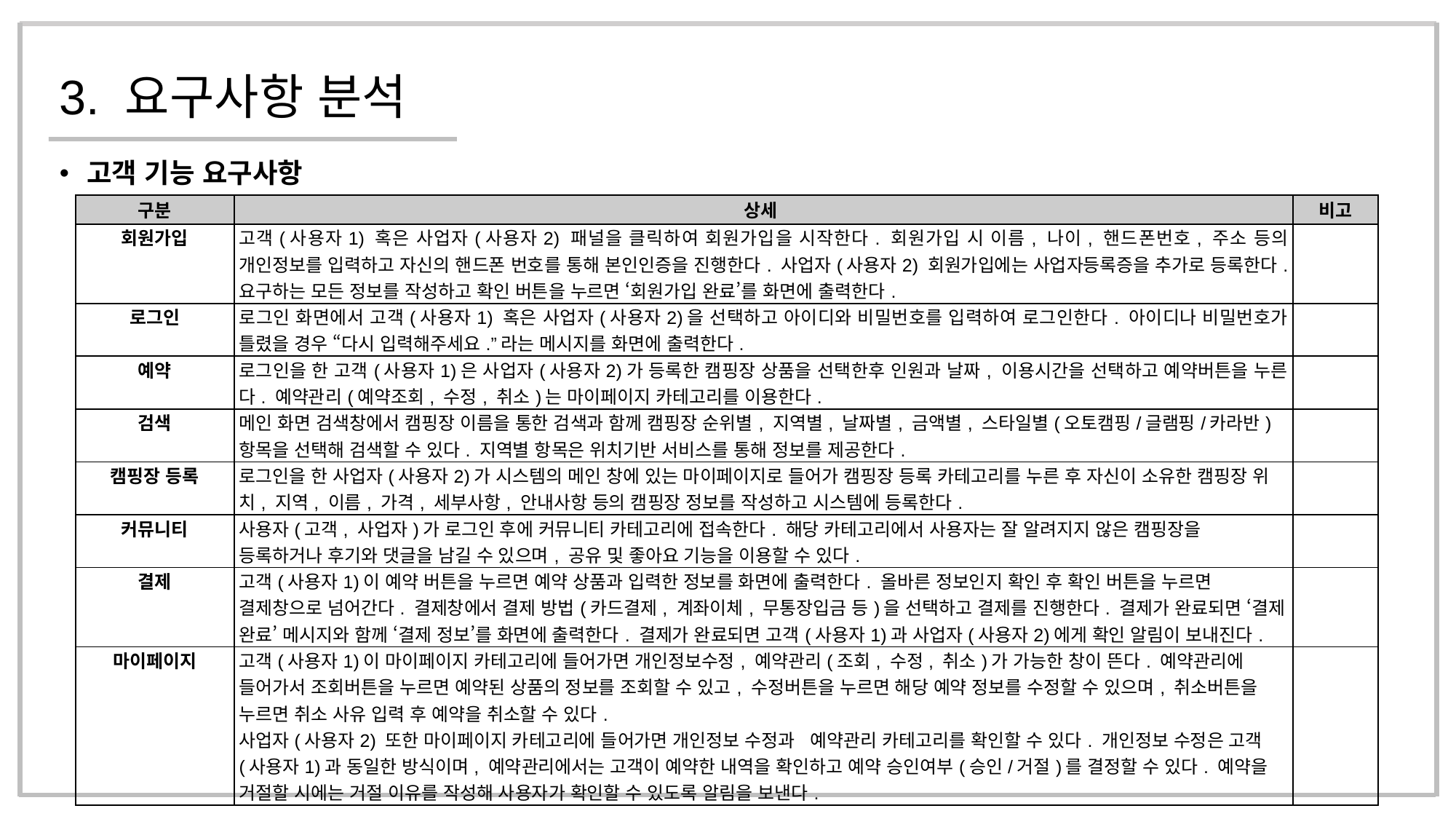

# 3. 요구사항 분석

고객 기능 요구사항
| 구분 | 상세 | 비고 |
| --- | --- | --- |
| 회원가입 | 고객(사용자1) 혹은 사업자(사용자2) 패널을 클릭하여 회원가입을 시작한다. 회원가입 시 이름, 나이, 핸드폰번호, 주소 등의 개인정보를 입력하고 자신의 핸드폰 번호를 통해 본인인증을 진행한다. 사업자(사용자2) 회원가입에는 사업자등록증을 추가로 등록한다. 요구하는 모든 정보를 작성하고 확인 버튼을 누르면 ‘회원가입 완료’를 화면에 출력한다. |  |
| 로그인 | 로그인 화면에서 고객(사용자1) 혹은 사업자(사용자2)을 선택하고 아이디와 비밀번호를 입력하여 로그인한다. 아이디나 비밀번호가 틀렸을 경우 “다시 입력해주세요.”라는 메시지를 화면에 출력한다. |  |
| 예약 | 로그인을 한 고객(사용자1)은 사업자(사용자2)가 등록한 캠핑장 상품을 선택한후 인원과 날짜, 이용시간을 선택하고 예약버튼을 누른다. 예약관리(예약조회, 수정, 취소)는 마이페이지 카테고리를 이용한다. |  |
| 검색 | 메인 화면 검색창에서 캠핑장 이름을 통한 검색과 함께 캠핑장 순위별, 지역별, 날짜별, 금액별, 스타일별(오토캠핑/글램핑/카라반) 항목을 선택해 검색할 수 있다. 지역별 항목은 위치기반 서비스를 통해 정보를 제공한다. |  |
| 캠핑장 등록 | 로그인을 한 사업자(사용자2)가 시스템의 메인 창에 있는 마이페이지로 들어가 캠핑장 등록 카테고리를 누른 후 자신이 소유한 캠핑장 위치, 지역, 이름, 가격, 세부사항, 안내사항 등의 캠핑장 정보를 작성하고 시스템에 등록한다. |  |
| 커뮤니티 | 사용자(고객, 사업자)가 로그인 후에 커뮤니티 카테고리에 접속한다. 해당 카테고리에서 사용자는 잘 알려지지 않은 캠핑장을 등록하거나 후기와 댓글을 남길 수 있으며, 공유 및 좋아요 기능을 이용할 수 있다. |  |
| 결제 | 고객(사용자1)이 예약 버튼을 누르면 예약 상품과 입력한 정보를 화면에 출력한다. 올바른 정보인지 확인 후 확인 버튼을 누르면 결제창으로 넘어간다. 결제창에서 결제 방법(카드결제, 계좌이체, 무통장입금 등)을 선택하고 결제를 진행한다. 결제가 완료되면 ‘결제 완료’ 메시지와 함께 ‘결제 정보’를 화면에 출력한다. 결제가 완료되면 고객(사용자1)과 사업자(사용자2)에게 확인 알림이 보내진다. |  |
| 마이페이지 | 고객(사용자1)이 마이페이지 카테고리에 들어가면 개인정보수정, 예약관리(조회, 수정, 취소)가 가능한 창이 뜬다. 예약관리에 들어가서 조회버튼을 누르면 예약된 상품의 정보를 조회할 수 있고, 수정버튼을 누르면 해당 예약 정보를 수정할 수 있으며, 취소버튼을 누르면 취소 사유 입력 후 예약을 취소할 수 있다. 사업자(사용자2) 또한 마이페이지 카테고리에 들어가면 개인정보 수정과 예약관리 카테고리를 확인할 수 있다. 개인정보 수정은 고객(사용자1)과 동일한 방식이며, 예약관리에서는 고객이 예약한 내역을 확인하고 예약 승인여부(승인/거절)를 결정할 수 있다. 예약을 거절할 시에는 거절 이유를 작성해 사용자가 확인할 수 있도록 알림을 보낸다. |  |